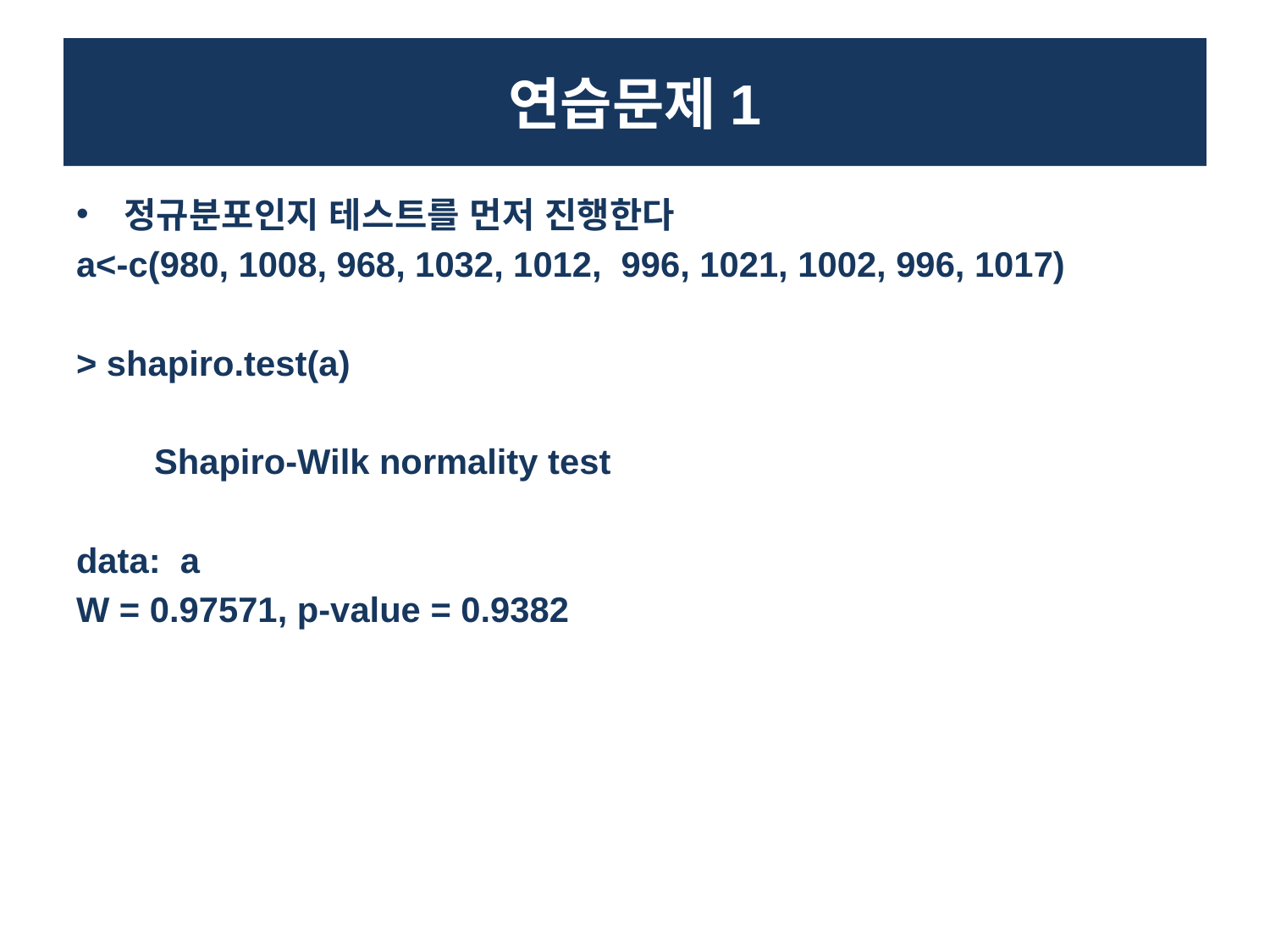

# 연습문제1
정규분포인지 테스트를 먼저 진행한다
a<-c(980, 1008, 968, 1032, 1012,  996, 1021, 1002, 996, 1017)

> shapiro.test(a)

        Shapiro-Wilk normality test

data:  a
W = 0.97571, p-value = 0.9382